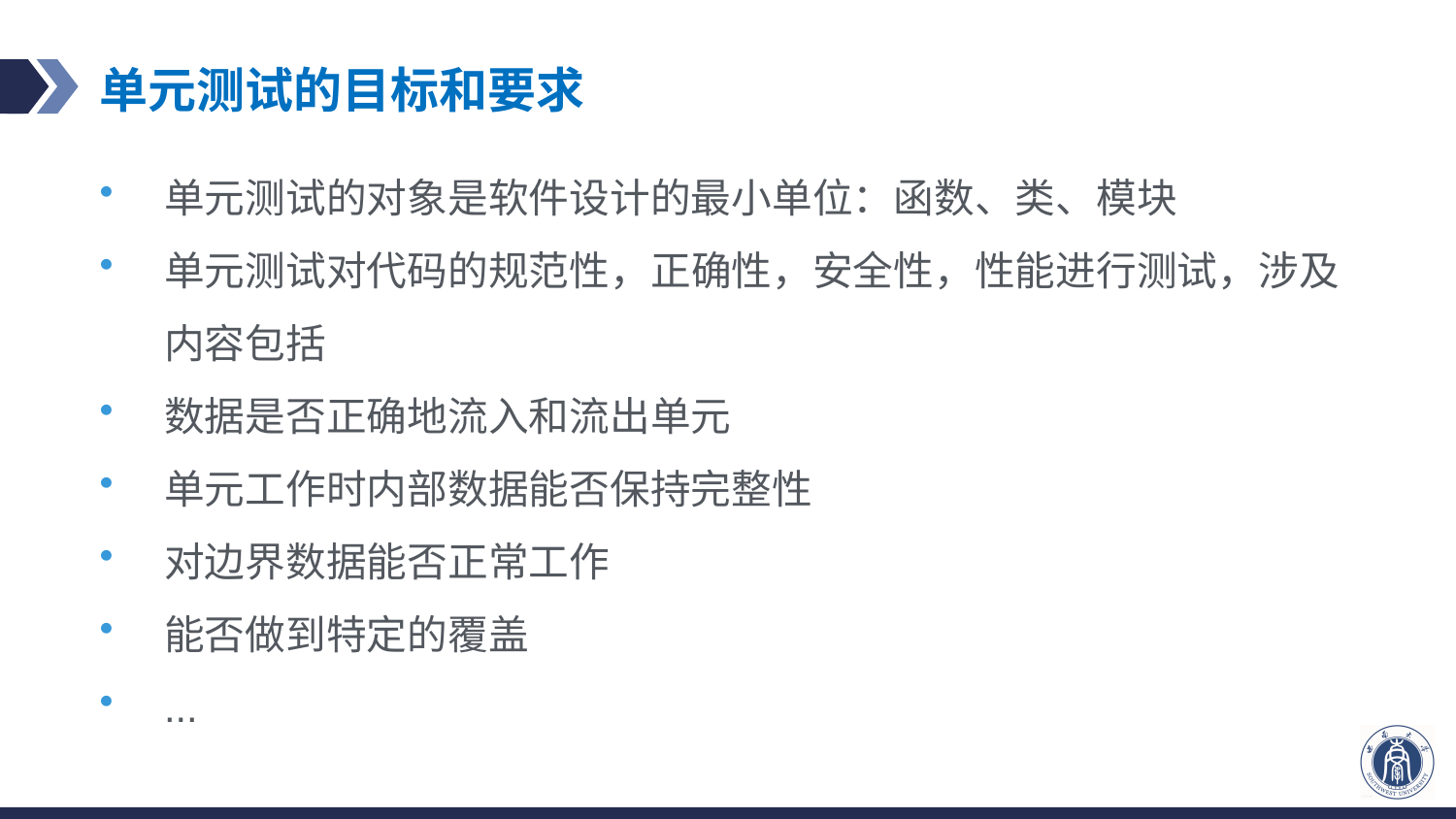

# 单元测试的目标和要求
单元测试的对象是软件设计的最小单位：函数、类、模块
单元测试对代码的规范性，正确性，安全性，性能进行测试，涉及内容包括
数据是否正确地流入和流出单元
单元工作时内部数据能否保持完整性
对边界数据能否正常工作
能否做到特定的覆盖
...